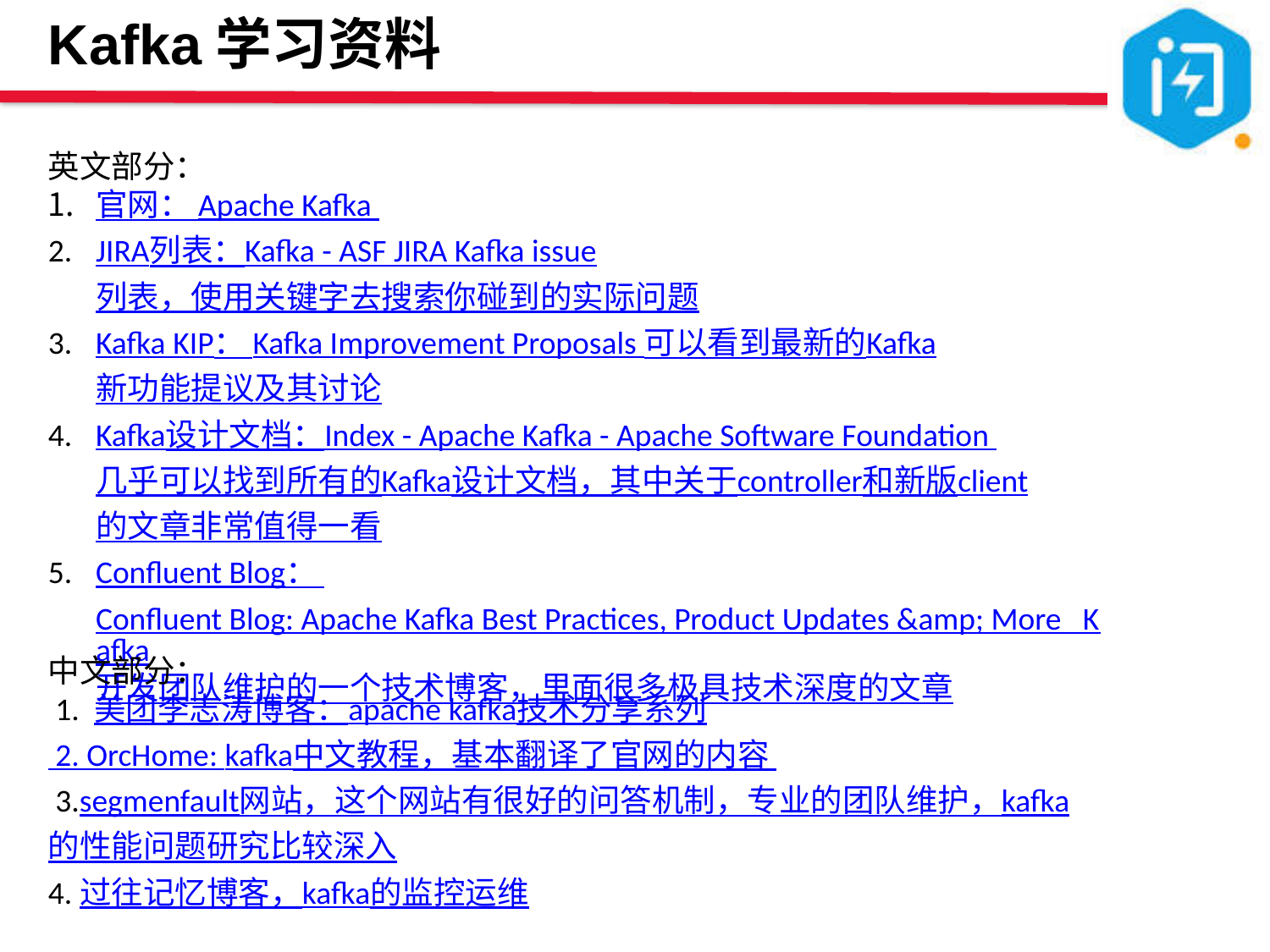

Kafka学习资料
英文部分：
官网： Apache Kafka
JIRA列表：Kafka - ASF JIRA Kafka issue列表，使用关键字去搜索你碰到的实际问题
Kafka KIP： Kafka Improvement Proposals 可以看到最新的Kafka新功能提议及其讨论
Kafka设计文档：Index - Apache Kafka - Apache Software Foundation 几乎可以找到所有的Kafka设计文档，其中关于controller和新版client的文章非常值得一看
Confluent Blog： Confluent Blog: Apache Kafka Best Practices, Product Updates &amp; More   Kafka开发团队维护的一个技术博客，里面很多极具技术深度的文章
中文部分：
 1. 美团李志涛博客：apache kafka技术分享系列
 2. OrcHome: kafka中文教程，基本翻译了官网的内容
 3.segmenfault网站，这个网站有很好的问答机制，专业的团队维护，kafka的性能问题研究比较深入
4.过往记忆博客，kafka的监控运维